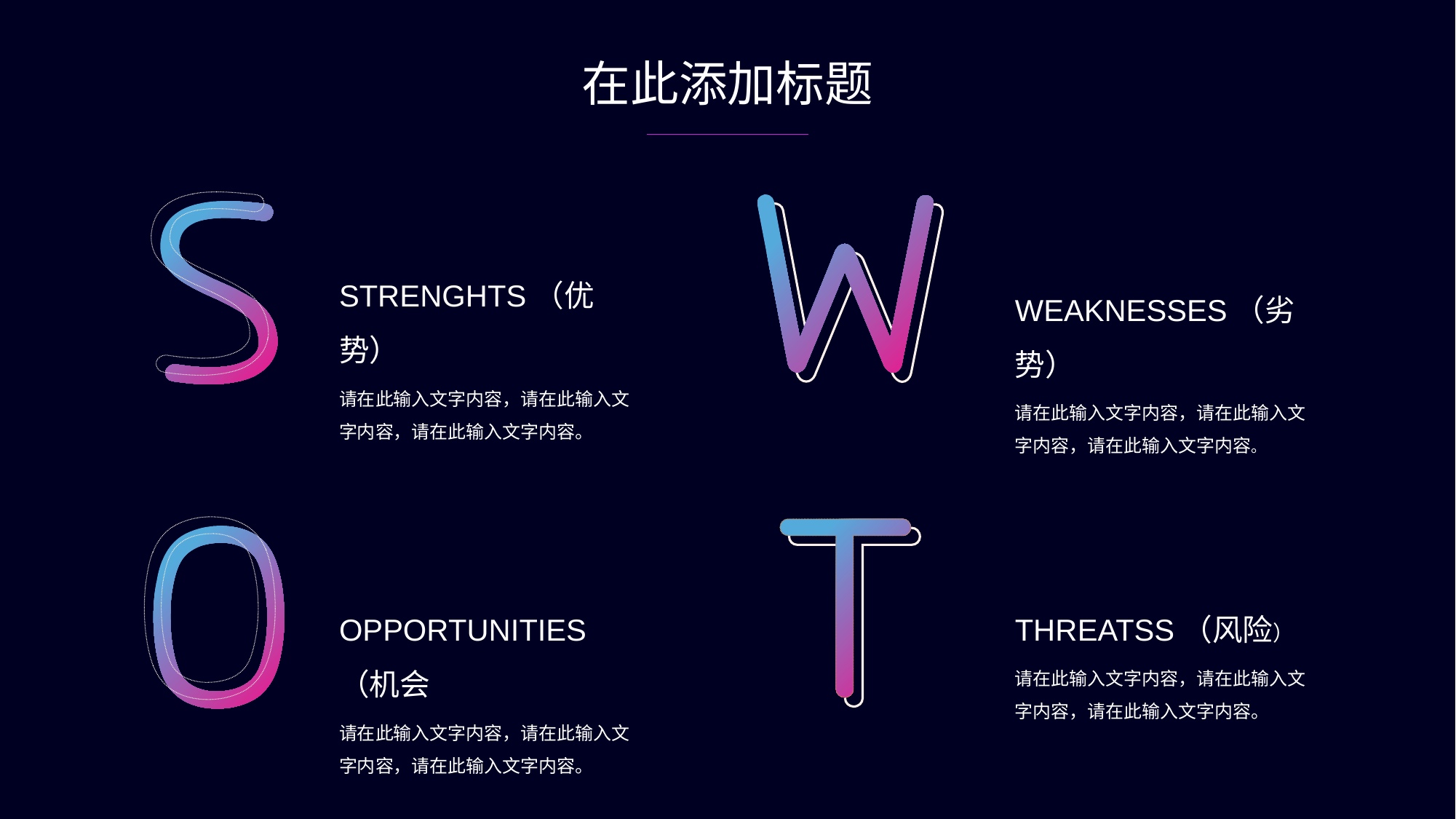

在此添加标题

STRENGHTS（优势）
请在此输入文字内容，请在此输入文字内容，请在此输入文字内容。
WEAKNESSES（劣势）
请在此输入文字内容，请在此输入文字内容，请在此输入文字内容。

OPPORTUNITIES（机会
请在此输入文字内容，请在此输入文字内容，请在此输入文字内容。
THREATSS（风险）
请在此输入文字内容，请在此输入文字内容，请在此输入文字内容。